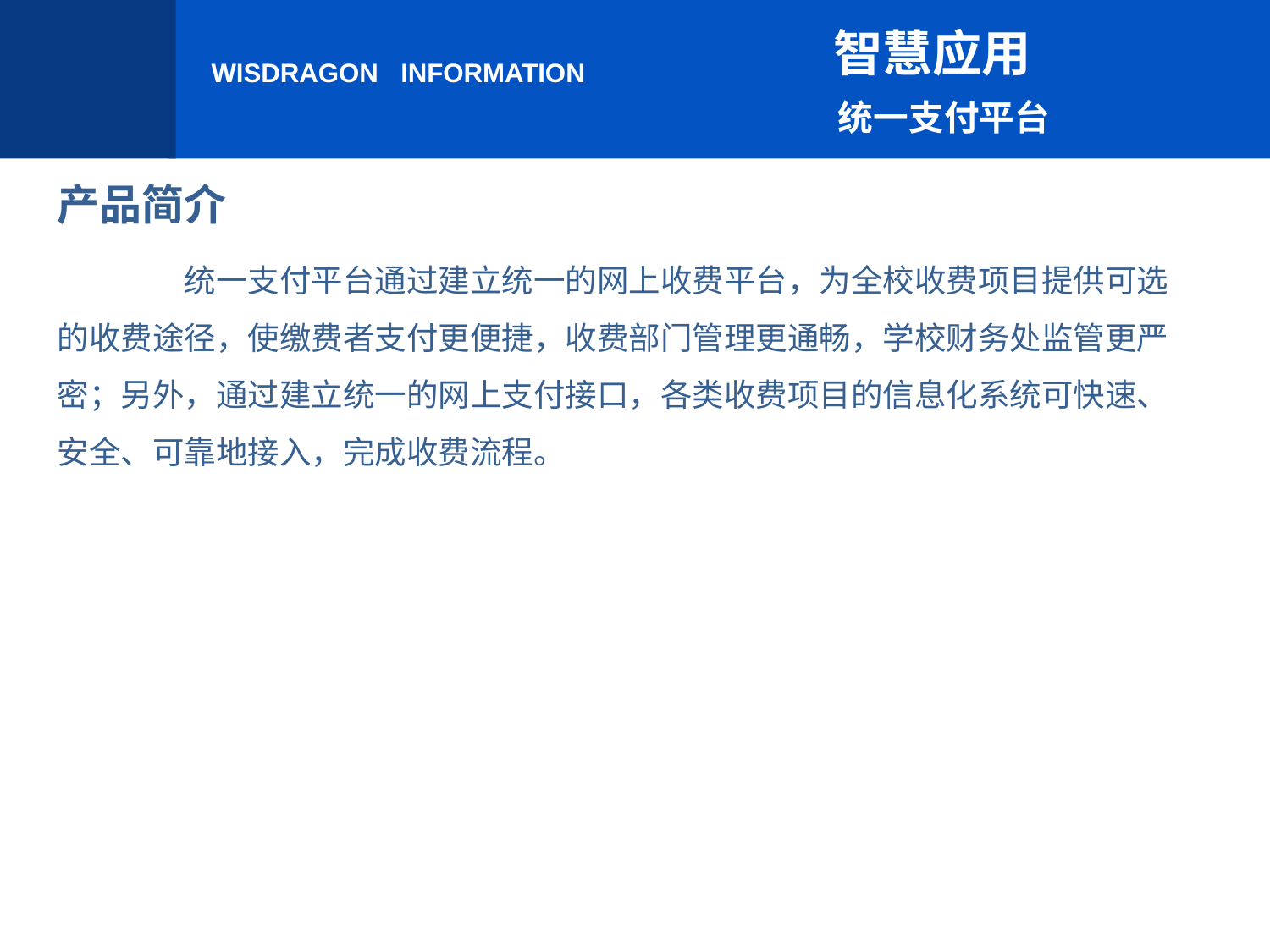

智慧应用
 统一支付平台
产品简介
	统一支付平台通过建立统一的网上收费平台，为全校收费项目提供可选的收费途径，使缴费者支付更便捷，收费部门管理更通畅，学校财务处监管更严密；另外，通过建立统一的网上支付接口，各类收费项目的信息化系统可快速、安全、可靠地接入，完成收费流程。